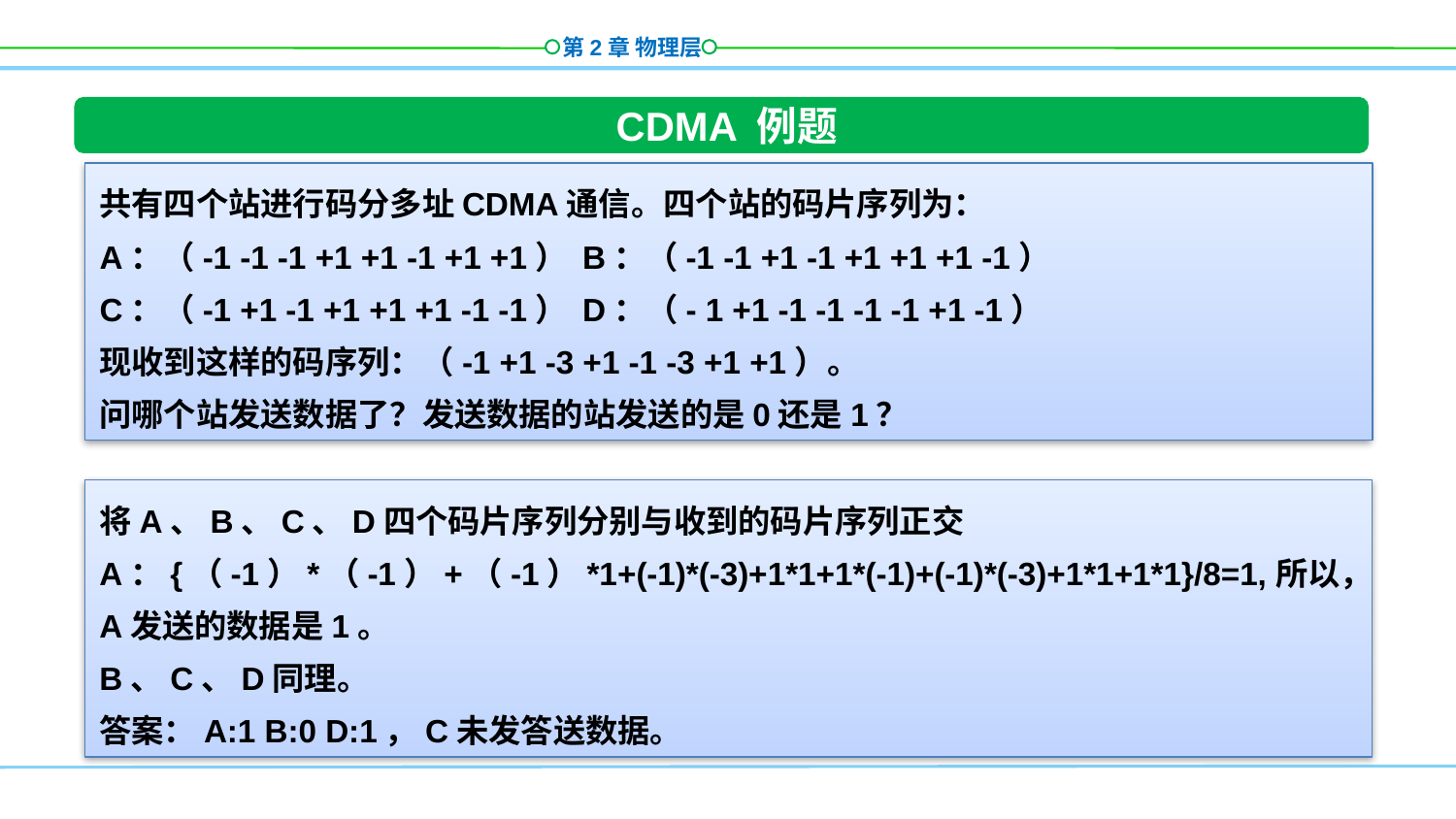

CDMA 例题
共有四个站进行码分多址CDMA通信。四个站的码片序列为：
A：（-1 -1 -1 +1 +1 -1 +1 +1） B：（-1 -1 +1 -1 +1 +1 +1 -1）
C：（-1 +1 -1 +1 +1 +1 -1 -1） D：（- 1 +1 -1 -1 -1 -1 +1 -1）
现收到这样的码序列：（-1 +1 -3 +1 -1 -3 +1 +1）。
问哪个站发送数据了？发送数据的站发送的是0还是1？
将A、B、C、D四个码片序列分别与收到的码片序列正交
A：{（-1）*（-1）+（-1）*1+(-1)*(-3)+1*1+1*(-1)+(-1)*(-3)+1*1+1*1}/8=1,所以，A发送的数据是1。
B、C、D同理。
答案：A:1 B:0 D:1，C未发答送数据。